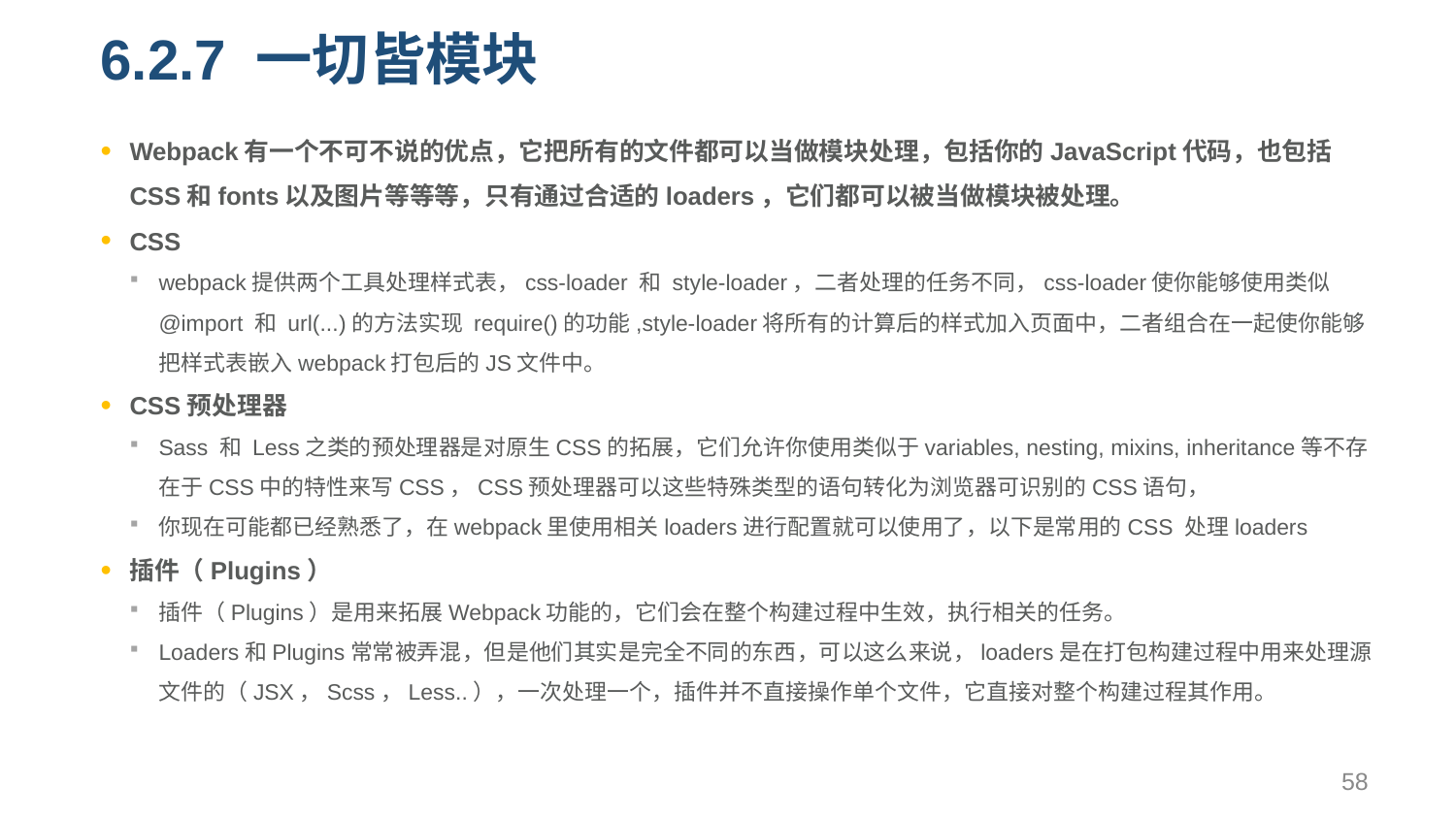

# 6.2.7 一切皆模块
Webpack有一个不可不说的优点，它把所有的文件都可以当做模块处理，包括你的JavaScript代码，也包括CSS和fonts以及图片等等等，只有通过合适的loaders，它们都可以被当做模块被处理。
CSS
webpack提供两个工具处理样式表，css-loader 和 style-loader，二者处理的任务不同，css-loader使你能够使用类似@import 和 url(...)的方法实现 require()的功能,style-loader将所有的计算后的样式加入页面中，二者组合在一起使你能够把样式表嵌入webpack打包后的JS文件中。
CSS预处理器
Sass 和 Less之类的预处理器是对原生CSS的拓展，它们允许你使用类似于variables, nesting, mixins, inheritance等不存在于CSS中的特性来写CSS，CSS预处理器可以这些特殊类型的语句转化为浏览器可识别的CSS语句，
你现在可能都已经熟悉了，在webpack里使用相关loaders进行配置就可以使用了，以下是常用的CSS 处理loaders
插件（Plugins）
插件（Plugins）是用来拓展Webpack功能的，它们会在整个构建过程中生效，执行相关的任务。
Loaders和Plugins常常被弄混，但是他们其实是完全不同的东西，可以这么来说，loaders是在打包构建过程中用来处理源文件的（JSX，Scss，Less..），一次处理一个，插件并不直接操作单个文件，它直接对整个构建过程其作用。
58